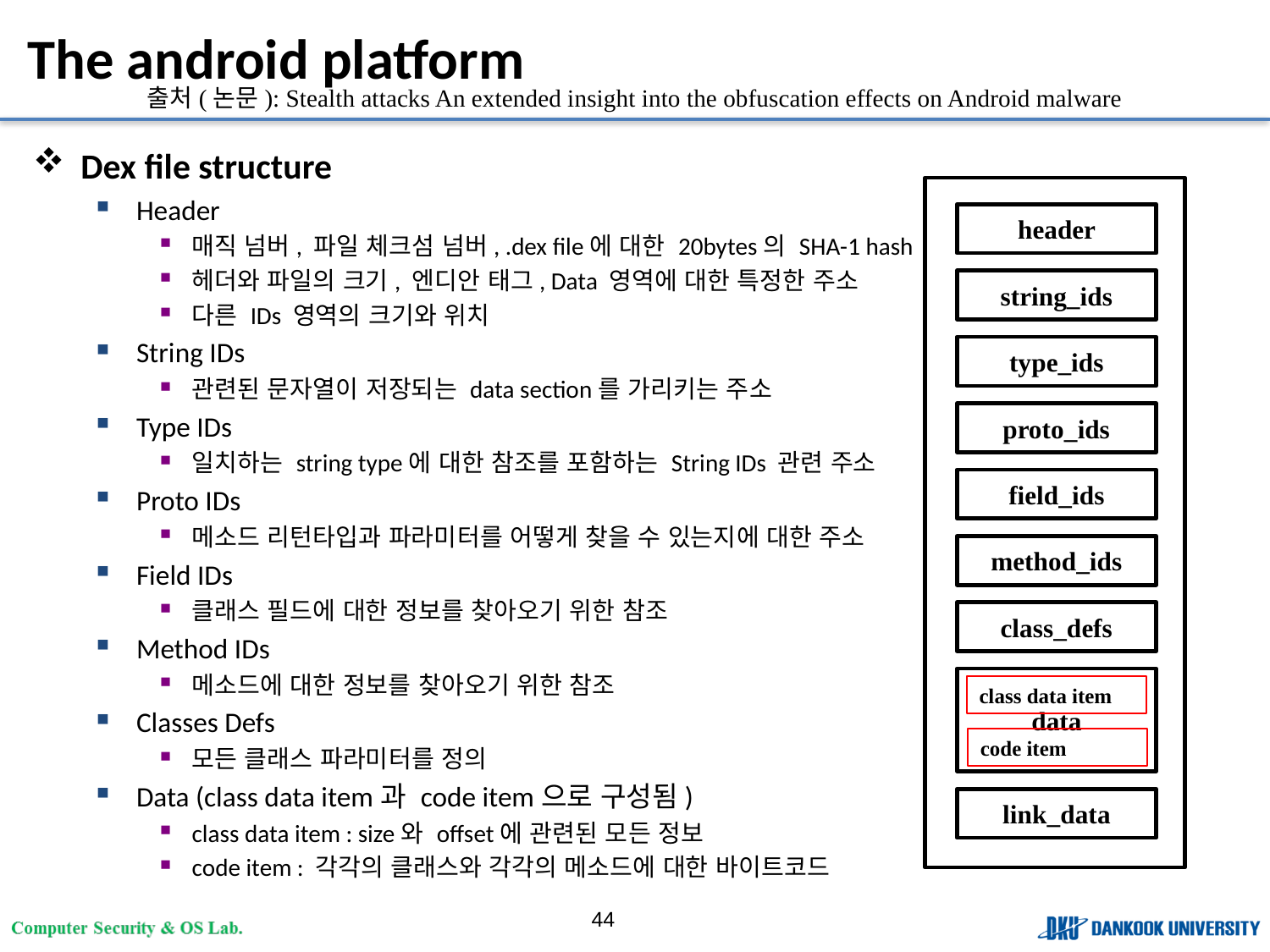

# The android platform
출처(논문): Stealth attacks An extended insight into the obfuscation effects on Android malware
Dex file structure
Header
매직 넘버, 파일 체크섬 넘버, .dex file에 대한 20bytes의 SHA-1 hash
헤더와 파일의 크기, 엔디안 태그, Data 영역에 대한 특정한 주소
다른 IDs 영역의 크기와 위치
String IDs
관련된 문자열이 저장되는 data section를 가리키는 주소
Type IDs
일치하는 string type에 대한 참조를 포함하는 String IDs 관련 주소
Proto IDs
메소드 리턴타입과 파라미터를 어떻게 찾을 수 있는지에 대한 주소
Field IDs
클래스 필드에 대한 정보를 찾아오기 위한 참조
Method IDs
메소드에 대한 정보를 찾아오기 위한 참조
Classes Defs
모든 클래스 파라미터를 정의
Data (class data item과 code item으로 구성됨)
class data item : size와 offset에 관련된 모든 정보
code item : 각각의 클래스와 각각의 메소드에 대한 바이트코드

header
string_ids
type_ids
proto_ids
field_ids
method_ids
class_defs
data
link_data
class data item
code item
44